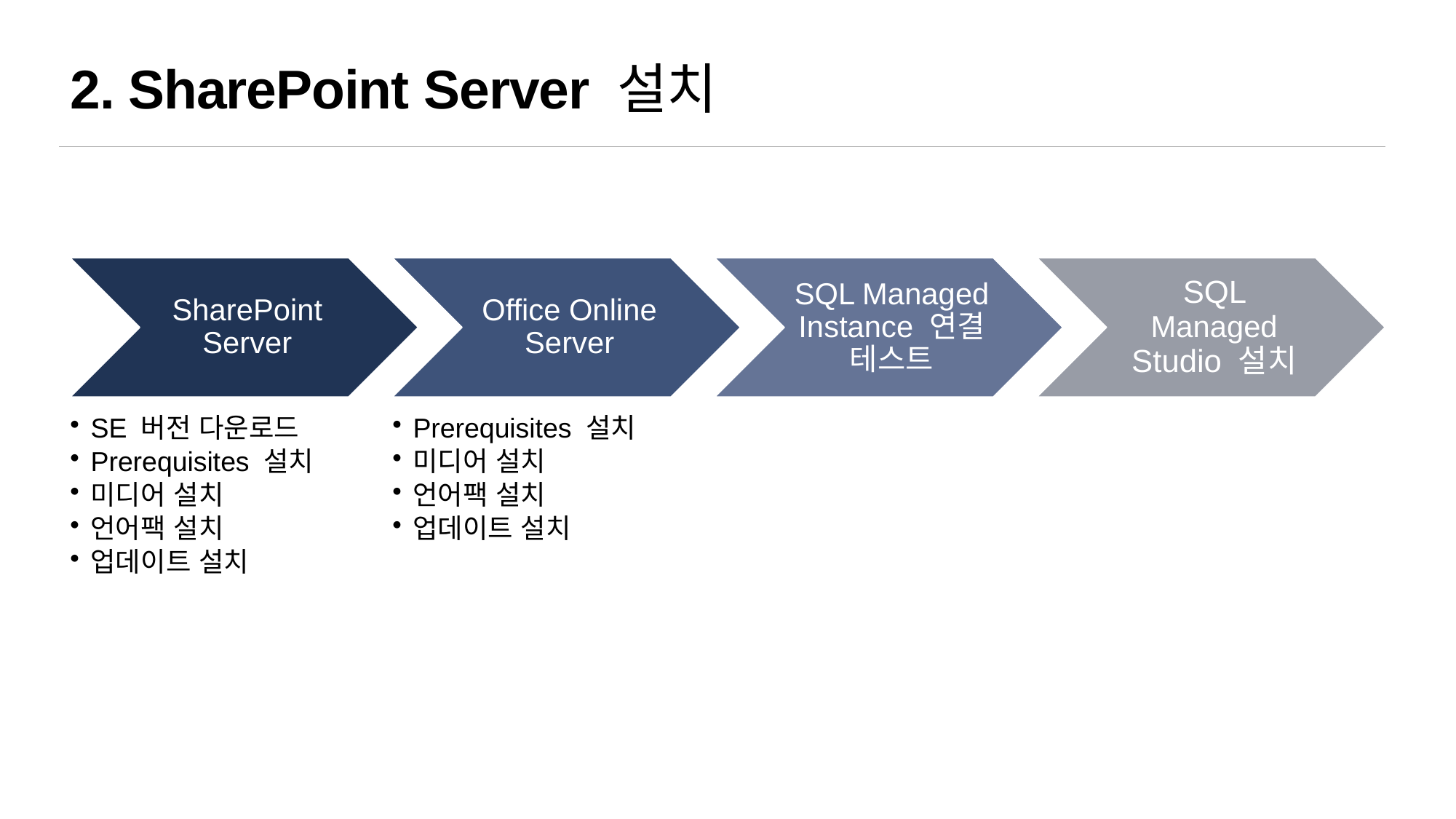

# 2. SharePoint Server 설치
SharePoint Server
SE 버전 다운로드
Prerequisites 설치
미디어 설치
언어팩 설치
업데이트 설치
Office Online Server
Prerequisites 설치
미디어 설치
언어팩 설치
업데이트 설치
SQL Managed Instance 연결 테스트
SQL Managed Studio 설치